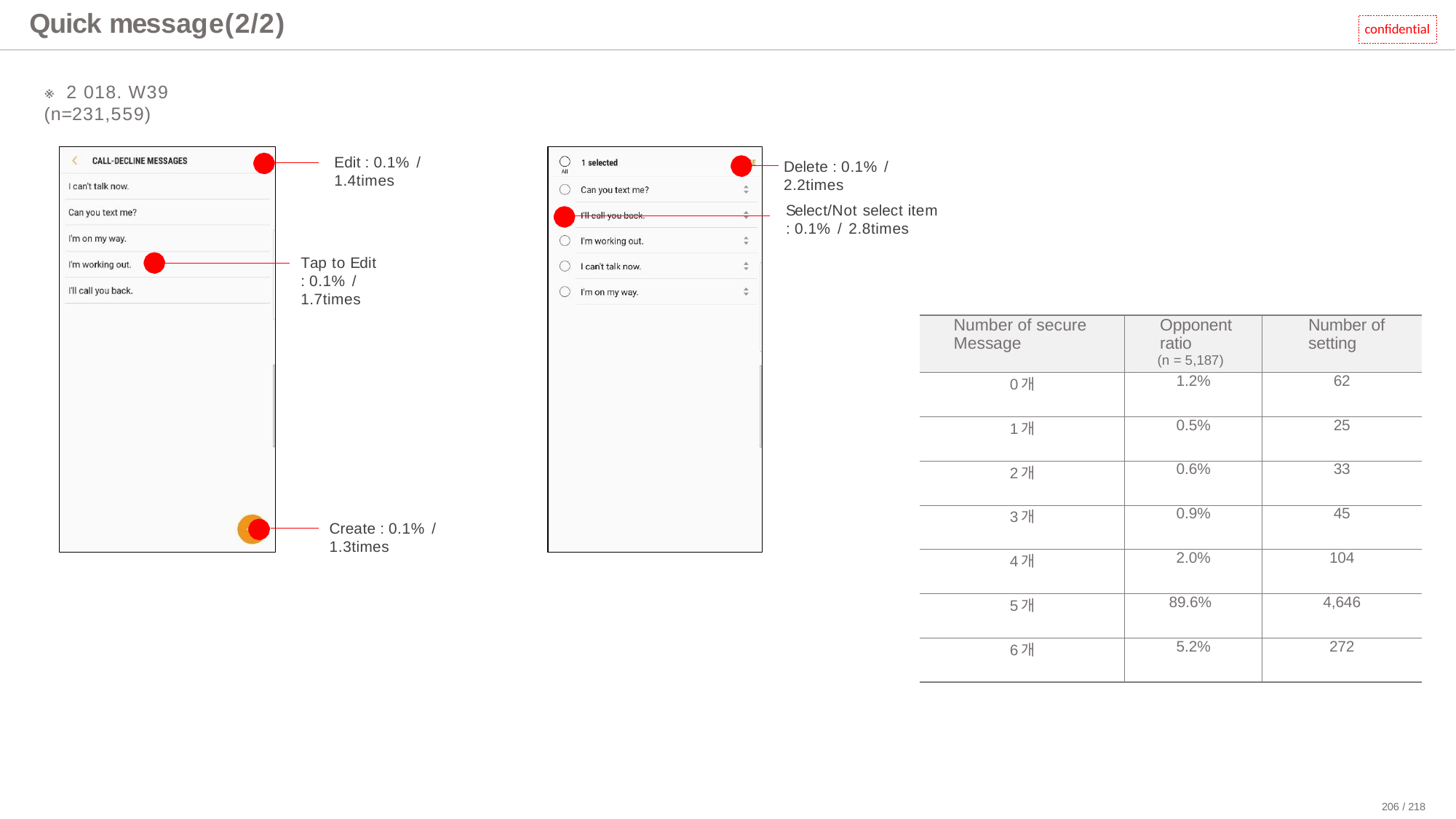

# Quick message(2/2)
confidential
※2018. W39 (n=231,559)

Edit : 0.1% / 1.4times

Delete : 0.1% / 2.2times

Select/Not select item
: 0.1% / 2.8times

Tap to Edit

: 0.1% / 1.7times
| Number of secure Message | Opponent ratio (n = 5,187) | Number of setting |
| --- | --- | --- |
| 0개 | 1.2% | 62 |
| 1개 | 0.5% | 25 |
| 2개 | 0.6% | 33 |
| 3개 | 0.9% | 45 |
| 4개 | 2.0% | 104 |
| 5개 | 89.6% | 4,646 |
| 6개 | 5.2% | 272 |
Create : 0.1% / 1.3times

206 / 218